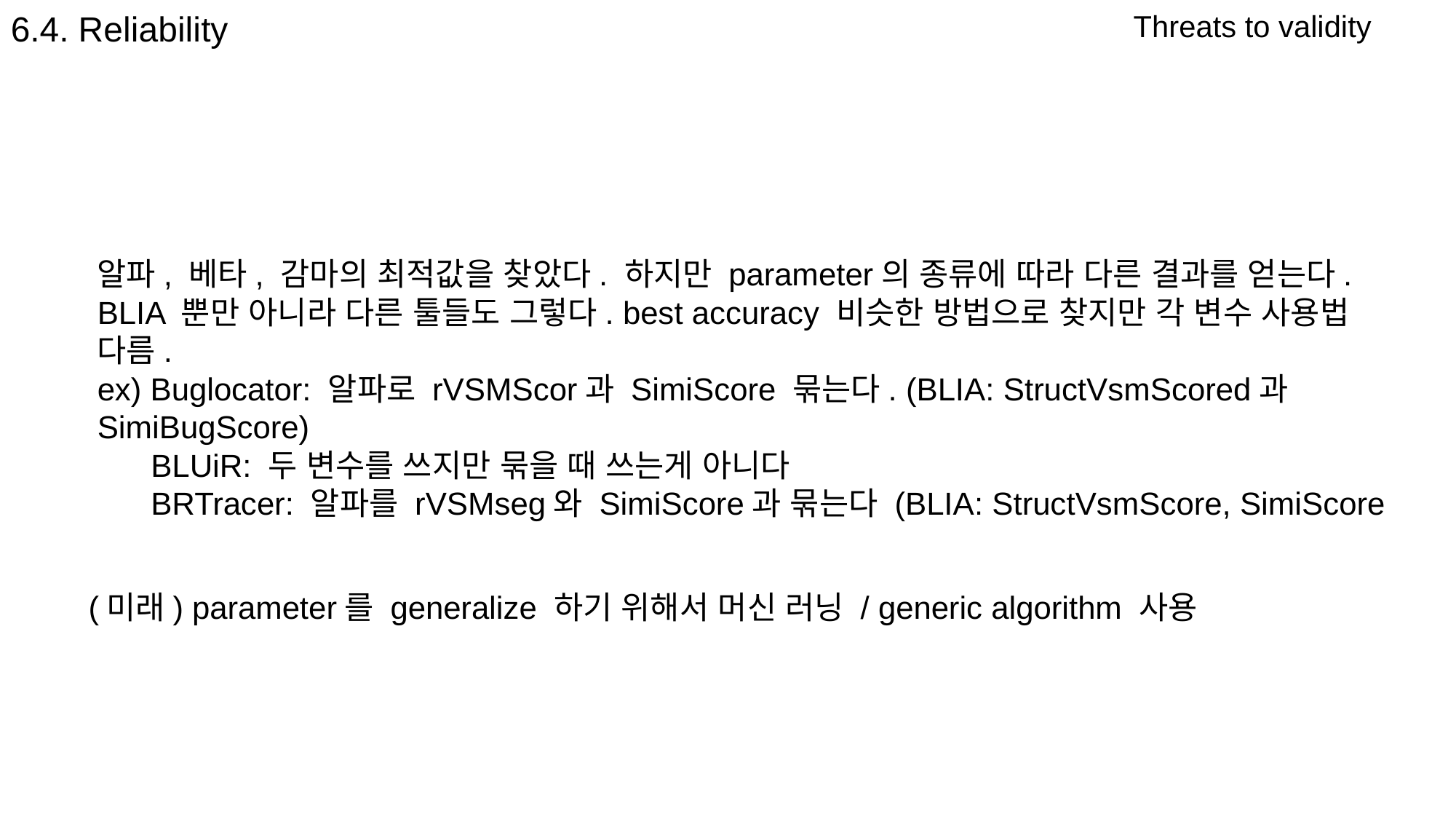

6.4. Reliability
Threats to validity
알파, 베타, 감마의 최적값을 찾았다. 하지만 parameter의 종류에 따라 다른 결과를 얻는다. BLIA 뿐만 아니라 다른 툴들도 그렇다. best accuracy 비슷한 방법으로 찾지만 각 변수 사용법 다름.
ex) Buglocator: 알파로 rVSMScor과 SimiScore 묶는다. (BLIA: StructVsmScored과 SimiBugScore)
      BLUiR: 두 변수를 쓰지만 묶을 때 쓰는게 아니다
      BRTracer: 알파를 rVSMseg와 SimiScore과 묶는다 (BLIA: StructVsmScore, SimiScore
(미래) parameter를 generalize 하기 위해서 머신 러닝 / generic algorithm 사용